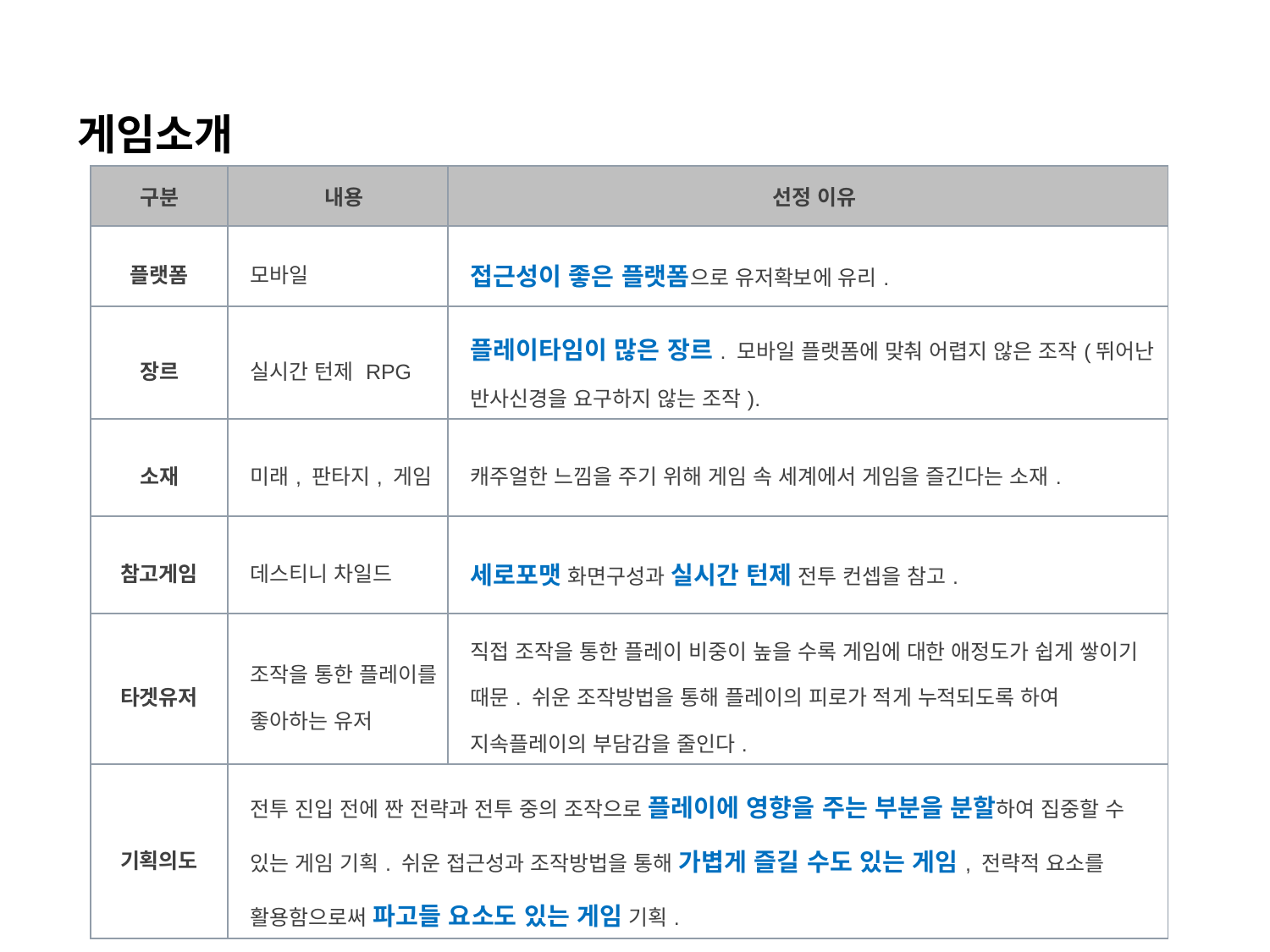

아래 내용은 위의 시장 분석을 통해 설명해 주어야 한다.
기획의도에는 왜? 강조된 부분이 없나? 기획의도는 안 중요한가?
목차 수정
게임소개
| 구분 | 내용 | 선정 이유 |
| --- | --- | --- |
| 플랫폼 | 모바일 | 접근성이 좋은 플랫폼으로 유저확보에 유리. |
| 장르 | 실시간 턴제 RPG | 플레이타임이 많은 장르. 모바일 플랫폼에 맞춰 어렵지 않은 조작(뛰어난 반사신경을 요구하지 않는 조작). |
| 소재 | 미래, 판타지, 게임 | 캐주얼한 느낌을 주기 위해 게임 속 세계에서 게임을 즐긴다는 소재. |
| 참고게임 | 데스티니 차일드 | 세로포맷 화면구성과 실시간 턴제 전투 컨셉을 참고. |
| 타겟유저 | 조작을 통한 플레이를 좋아하는 유저 | 직접 조작을 통한 플레이 비중이 높을 수록 게임에 대한 애정도가 쉽게 쌓이기 때문. 쉬운 조작방법을 통해 플레이의 피로가 적게 누적되도록 하여 지속플레이의 부담감을 줄인다. |
| 기획의도 | 전투 진입 전에 짠 전략과 전투 중의 조작으로 플레이에 영향을 주는 부분을 분할하여 집중할 수 있는 게임 기획. 쉬운 접근성과 조작방법을 통해 가볍게 즐길 수도 있는 게임, 전략적 요소를 활용함으로써 파고들 요소도 있는 게임 기획. |  |
내용의 배치 신경쓸것.
텍스트가 많으면 답답하다.
설명이 필요한 부분을 적고 필요하지 않은 부분은 생략
텍스트 포인트를 줄이고 이미지를 첨부.
기사내용을 보고 참고할 것.
(어떤 내용을 어떤 문장으로 표현할 것인지.)
문서를 보는 사람입장에서 작성.
내용이랑 의도가 안 맞는 경우가 많다.